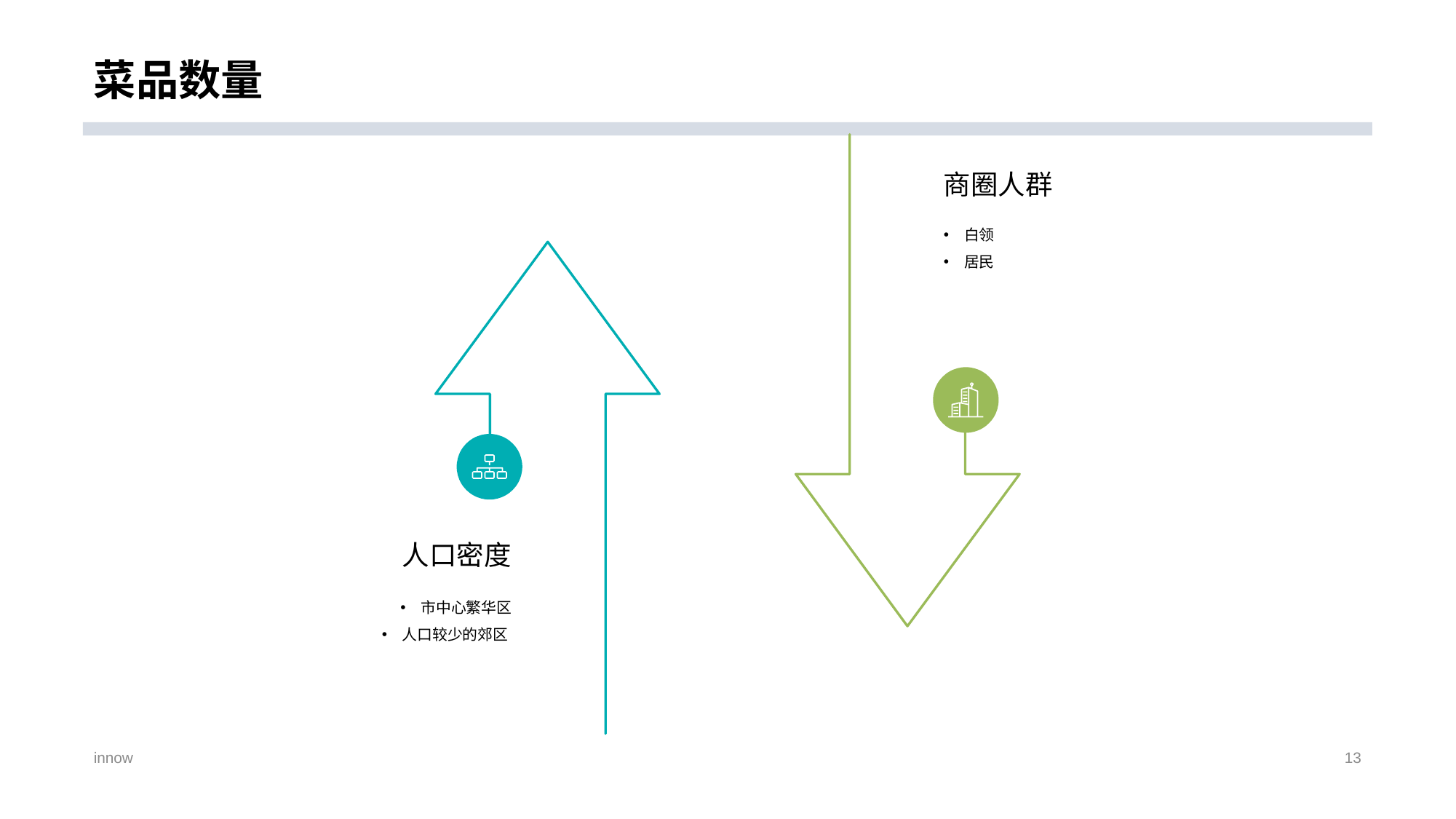

# 菜品数量

商圈人群
白领
居民

人口密度
市中心繁华区
人口较少的郊区
innow
13